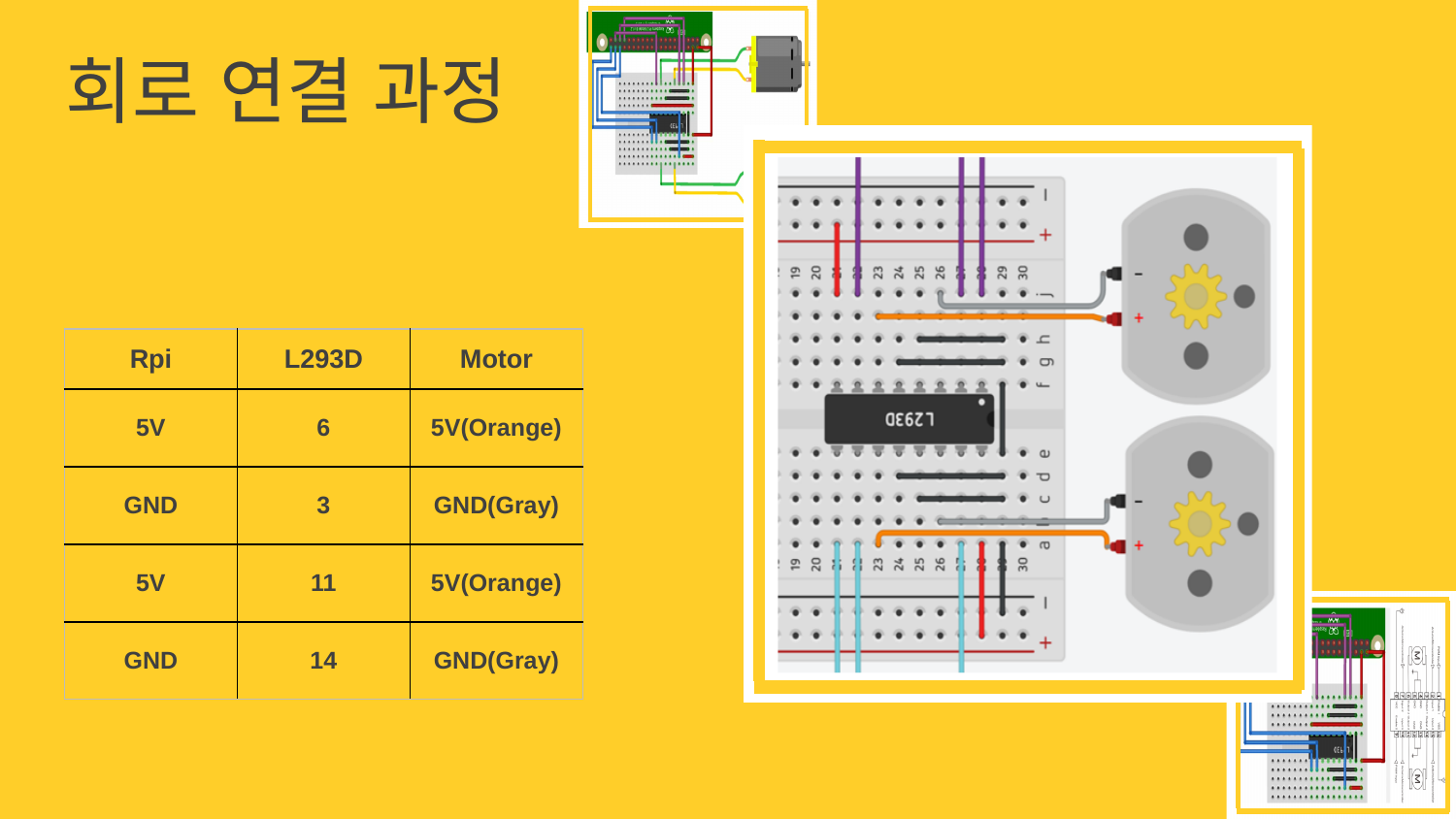

회로 연결 과정

| Rpi | L293D | Motor |
| --- | --- | --- |
| 5V | 6 | 5V(Orange) |
| GND | 3 | GND(Gray) |
| 5V | 11 | 5V(Orange) |
| GND | 14 | GND(Gray) |